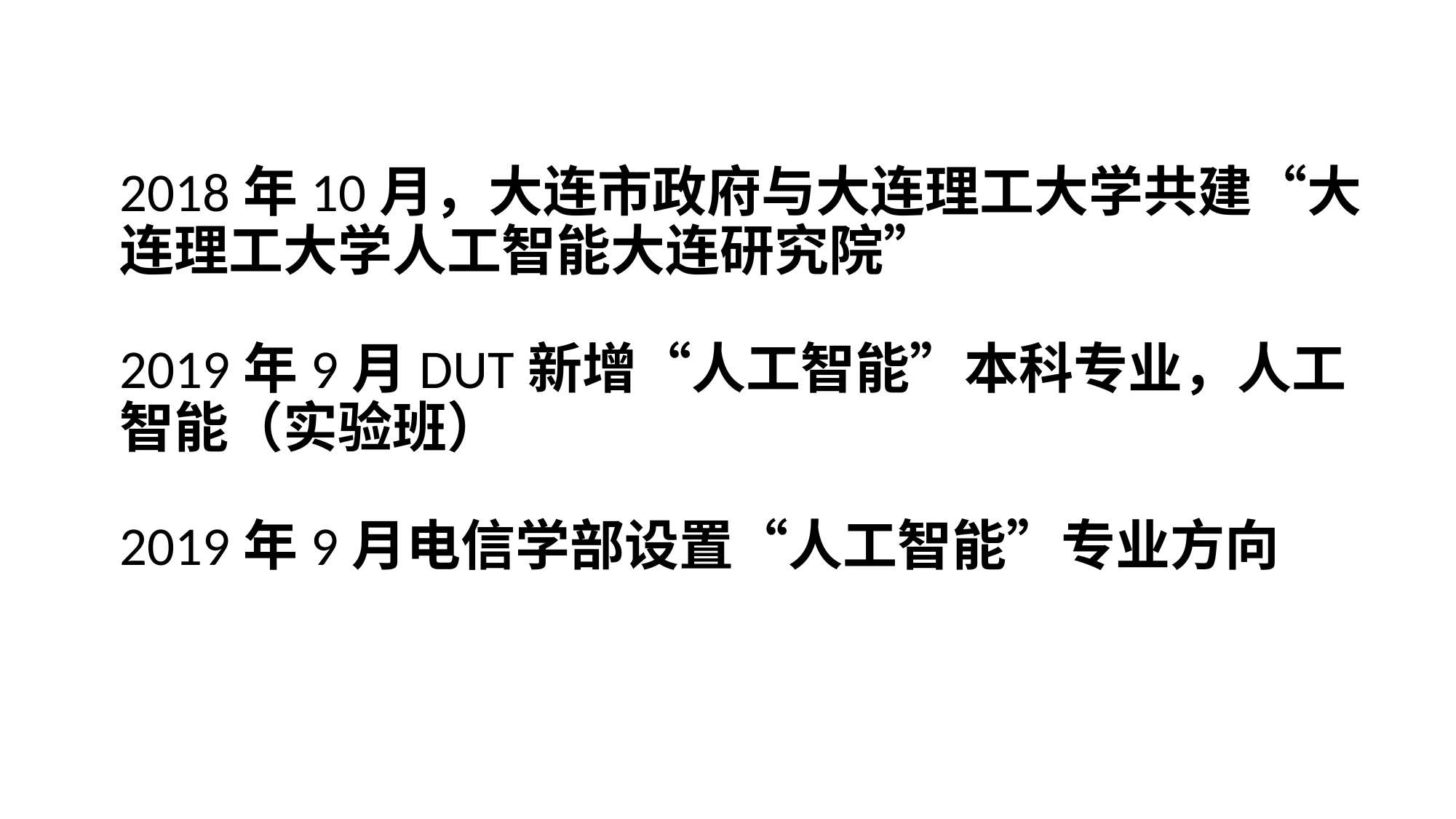

# 2018年10月，大连市政府与大连理工大学共建“大连理工大学人工智能大连研究院” 2019年9月DUT新增“人工智能”本科专业，人工智能（实验班） 2019年9月电信学部设置“人工智能”专业方向